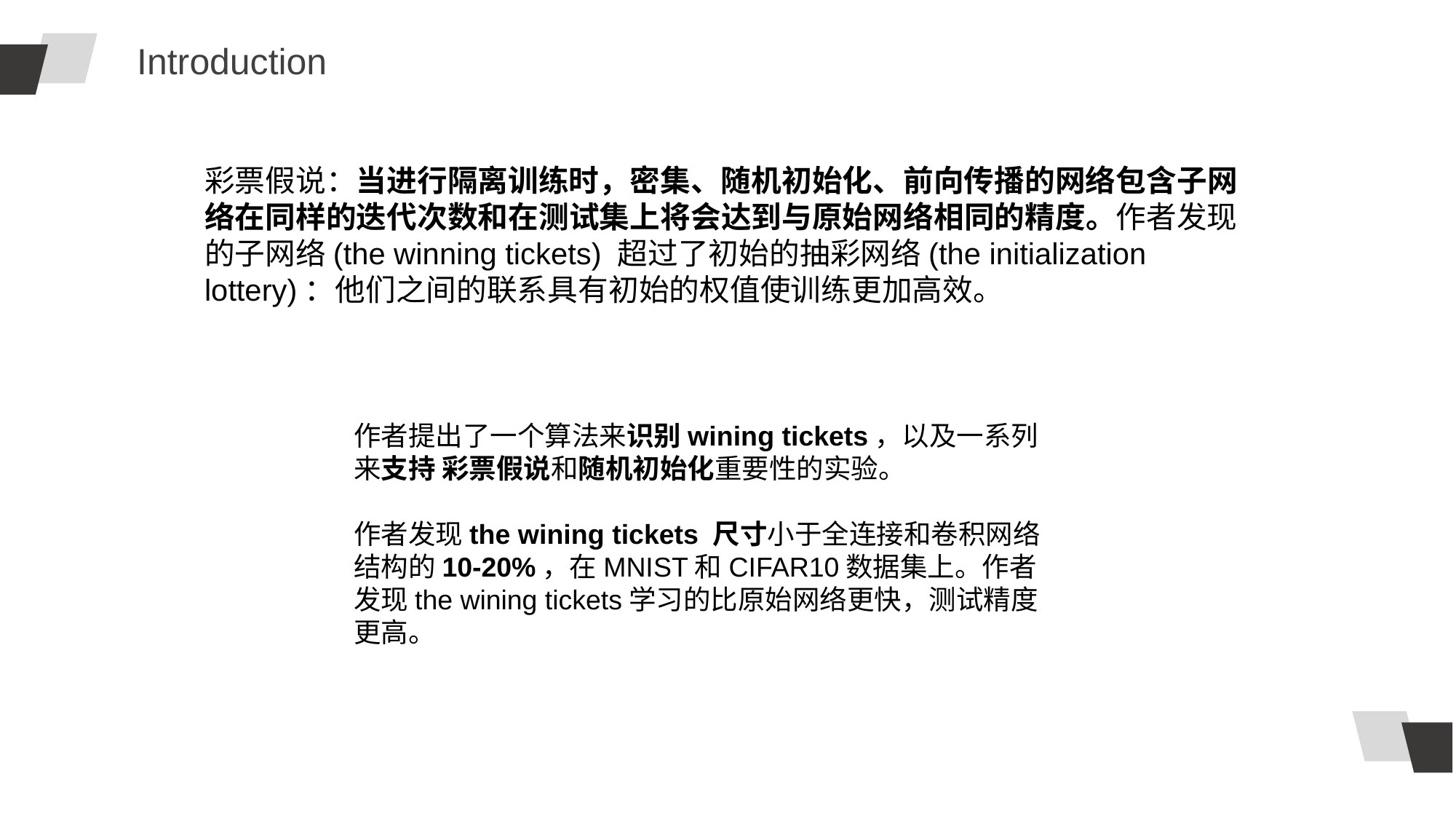

Introduction
彩票假说：当进行隔离训练时，密集、随机初始化、前向传播的网络包含子网络在同样的迭代次数和在测试集上将会达到与原始网络相同的精度。作者发现的子网络(the winning tickets) 超过了初始的抽彩网络(the initialization lottery)：他们之间的联系具有初始的权值使训练更加高效。
作者提出了一个算法来识别wining tickets，以及一系列来支持 彩票假说和随机初始化重要性的实验。

作者发现the wining tickets 尺寸小于全连接和卷积网络结构的10-20%，在MNIST和CIFAR10数据集上。作者发现the wining tickets学习的比原始网络更快，测试精度更高。